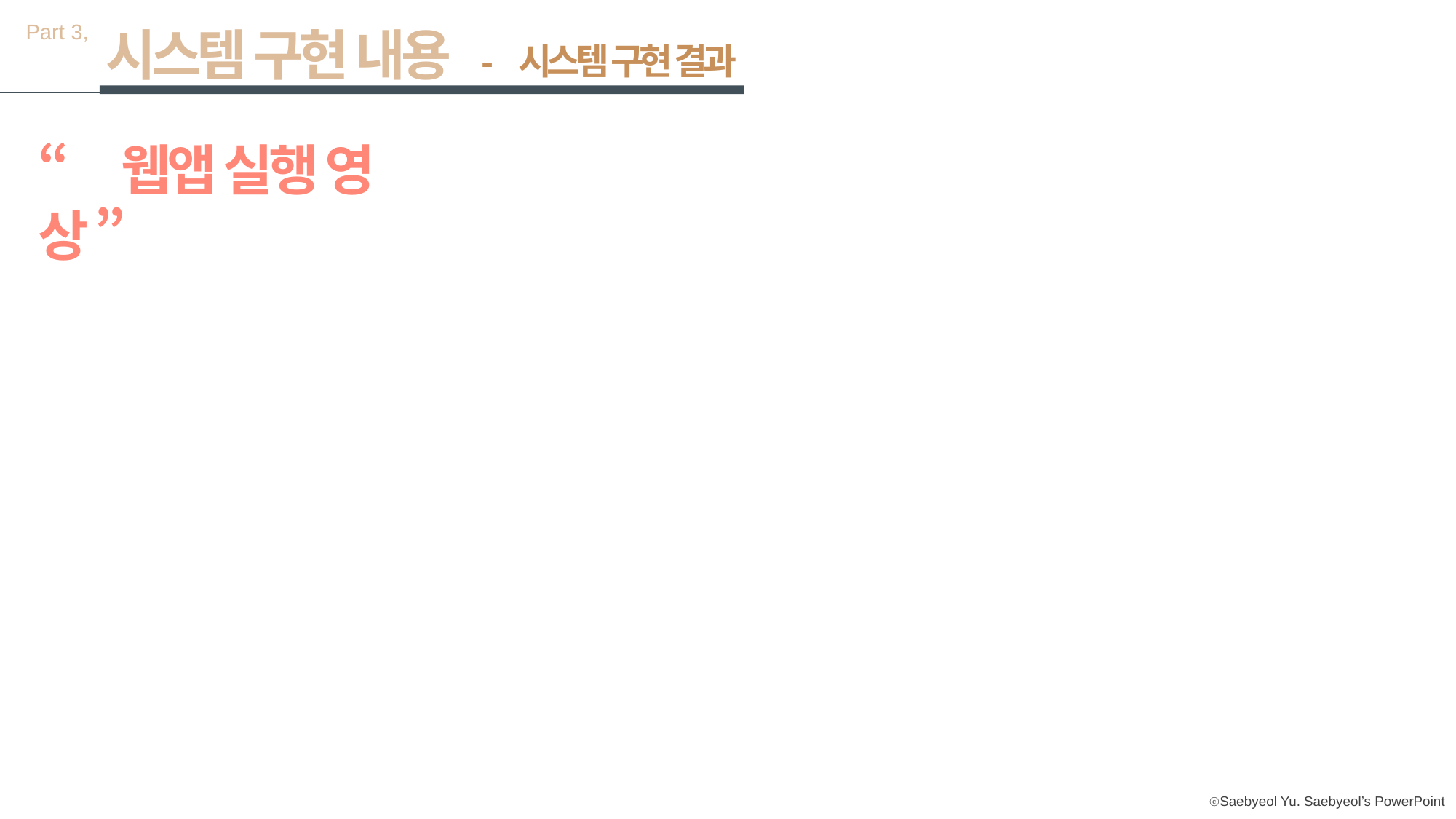

Part 3,
시스템 구현 내용
-  시스템 구현 결과

“ 웹앱 실행 영상 ”